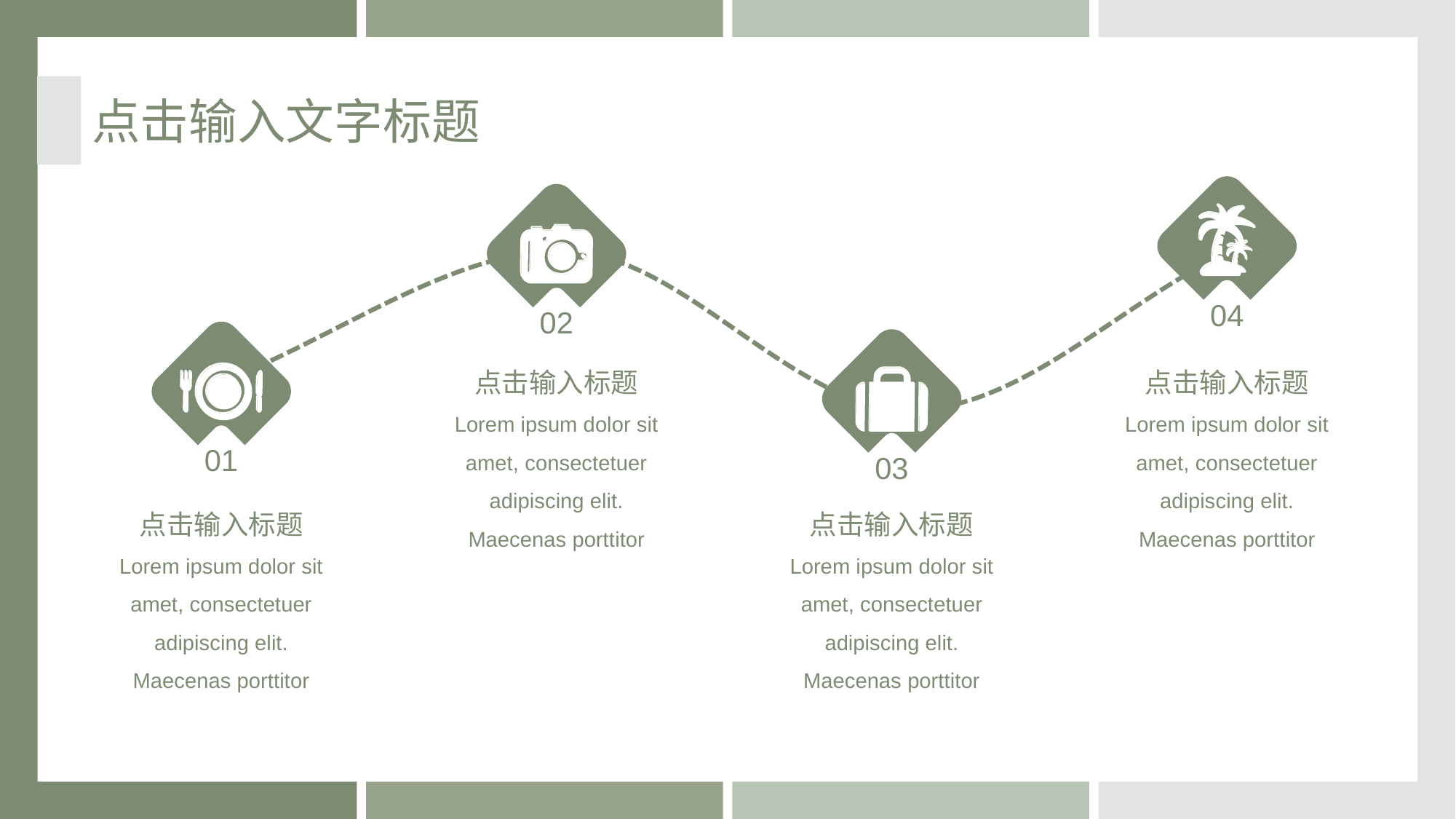

点击输入文字标题

04
点击输入标题
Lorem ipsum dolor sit amet, consectetuer adipiscing elit. Maecenas porttitor

02
点击输入标题
Lorem ipsum dolor sit amet, consectetuer adipiscing elit. Maecenas porttitor

01
点击输入标题
Lorem ipsum dolor sit amet, consectetuer adipiscing elit. Maecenas porttitor

03
点击输入标题
Lorem ipsum dolor sit amet, consectetuer adipiscing elit. Maecenas porttitor